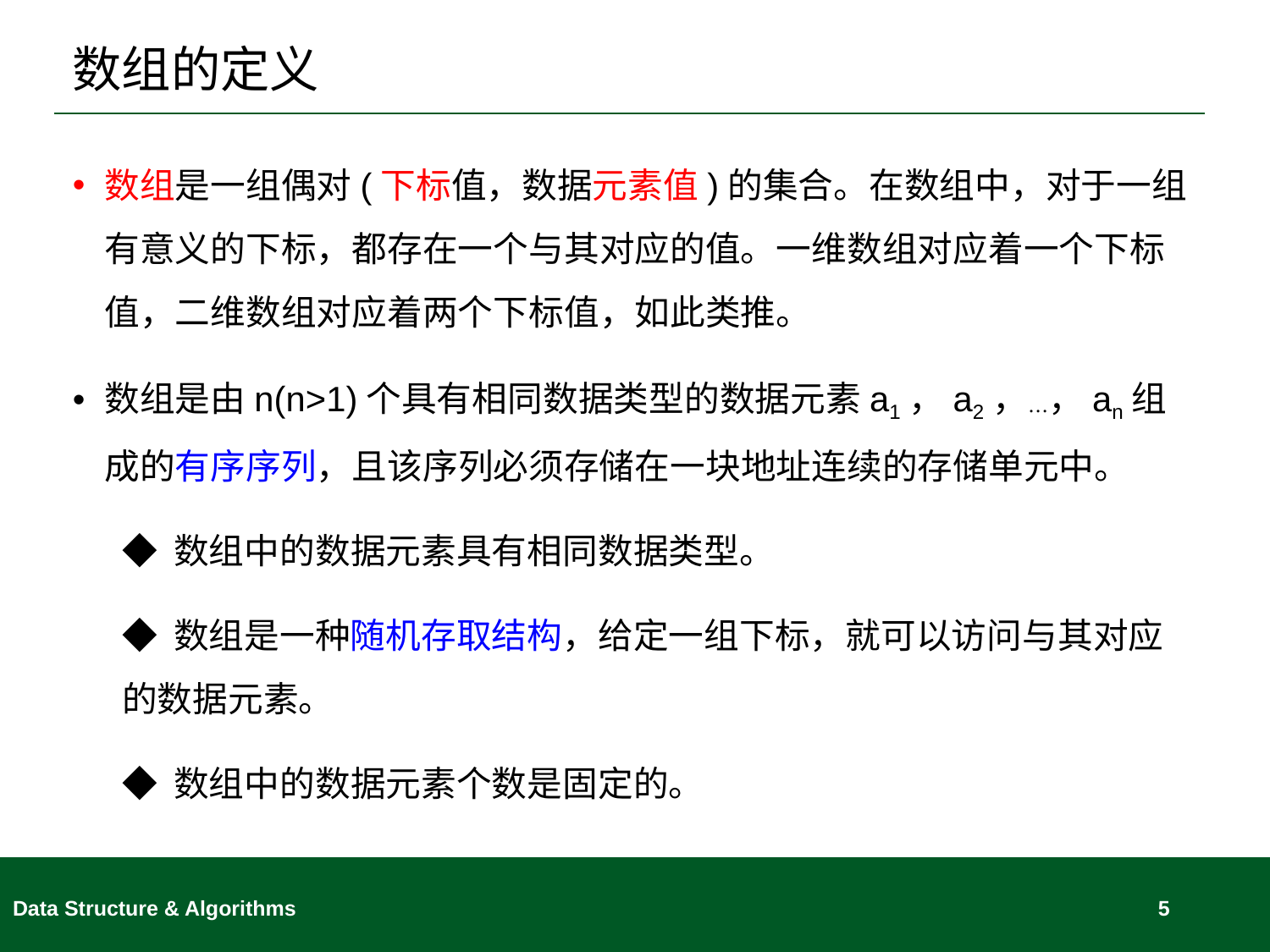

# 数组的定义
数组是一组偶对(下标值，数据元素值)的集合。在数组中，对于一组有意义的下标，都存在一个与其对应的值。一维数组对应着一个下标值，二维数组对应着两个下标值，如此类推。
数组是由n(n>1)个具有相同数据类型的数据元素a1，a2，…，an组成的有序序列，且该序列必须存储在一块地址连续的存储单元中。
◆ 数组中的数据元素具有相同数据类型。
◆ 数组是一种随机存取结构，给定一组下标，就可以访问与其对应的数据元素。
◆ 数组中的数据元素个数是固定的。

Data Structure & Algorithms
5